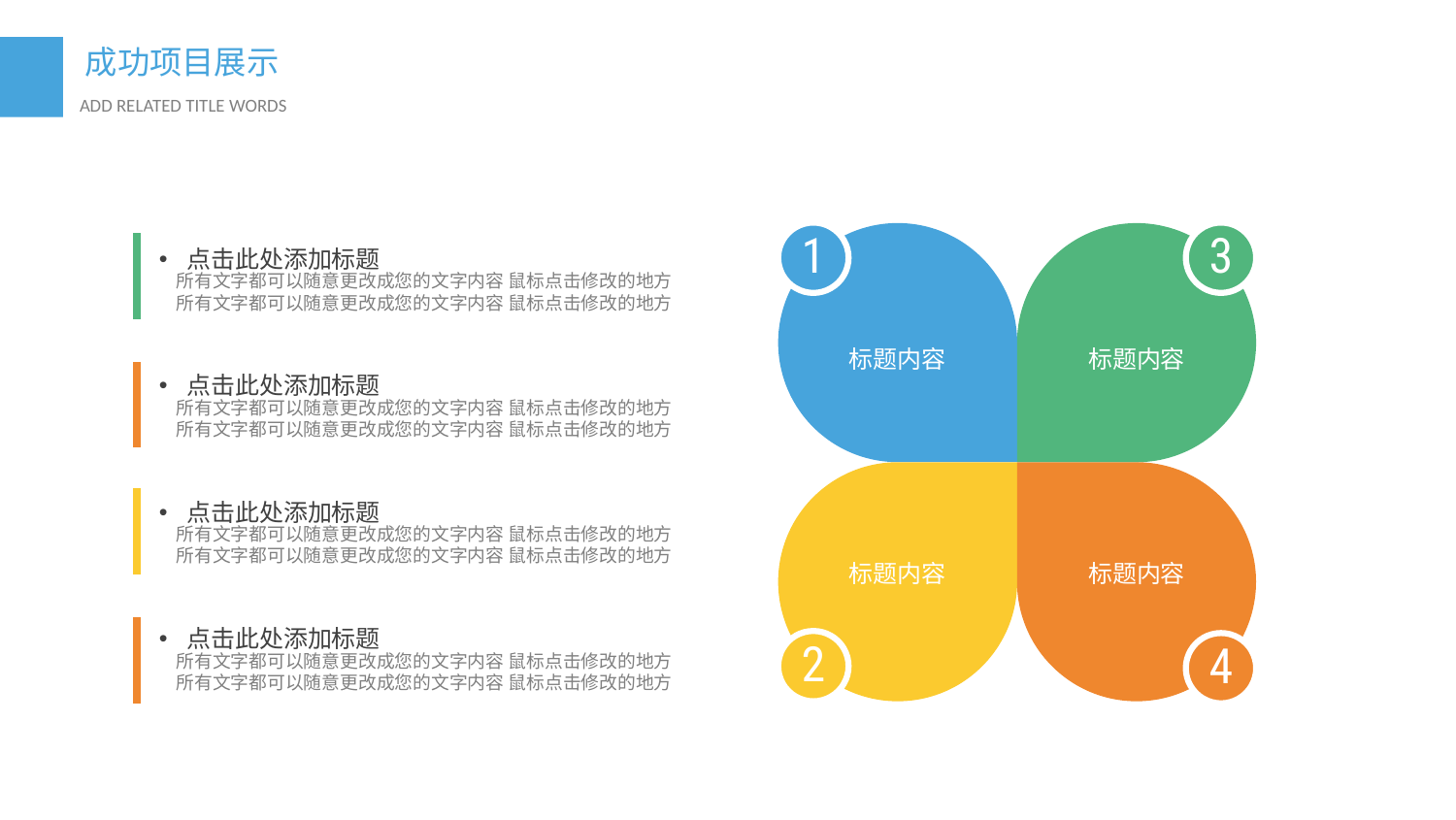

1

标题内容
3

标题内容
点击此处添加标题
所有文字都可以随意更改成您的文字内容 鼠标点击修改的地方
所有文字都可以随意更改成您的文字内容 鼠标点击修改的地方

点击此处添加标题
所有文字都可以随意更改成您的文字内容 鼠标点击修改的地方
所有文字都可以随意更改成您的文字内容 鼠标点击修改的地方

标题内容
2

标题内容
4
点击此处添加标题
所有文字都可以随意更改成您的文字内容 鼠标点击修改的地方所有文字都可以随意更改成您的文字内容 鼠标点击修改的地方

点击此处添加标题
所有文字都可以随意更改成您的文字内容 鼠标点击修改的地方
所有文字都可以随意更改成您的文字内容 鼠标点击修改的地方